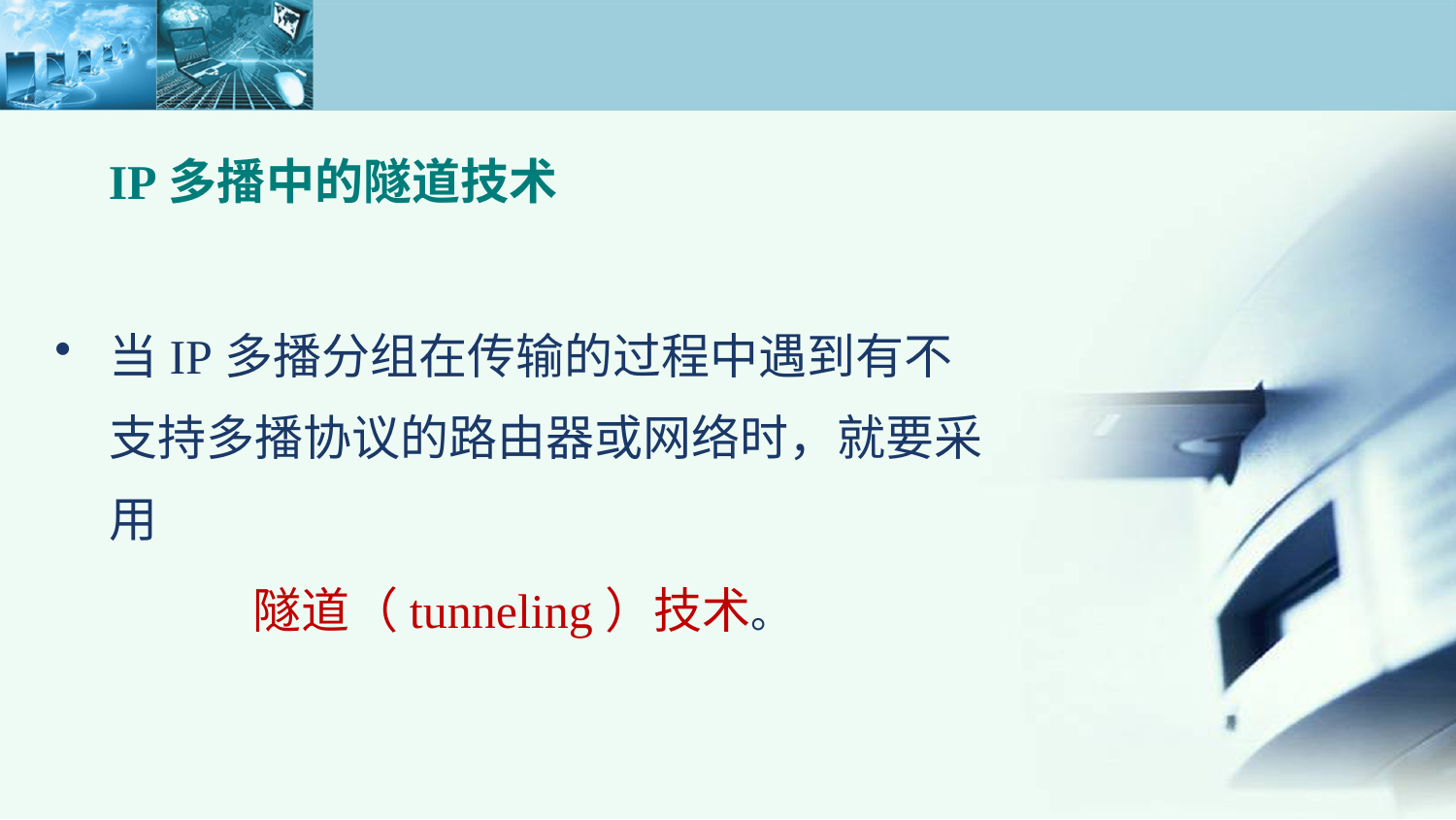

IP多播中的隧道技术
当IP多播分组在传输的过程中遇到有不支持多播协议的路由器或网络时，就要采用
隧道（tunneling）技术。